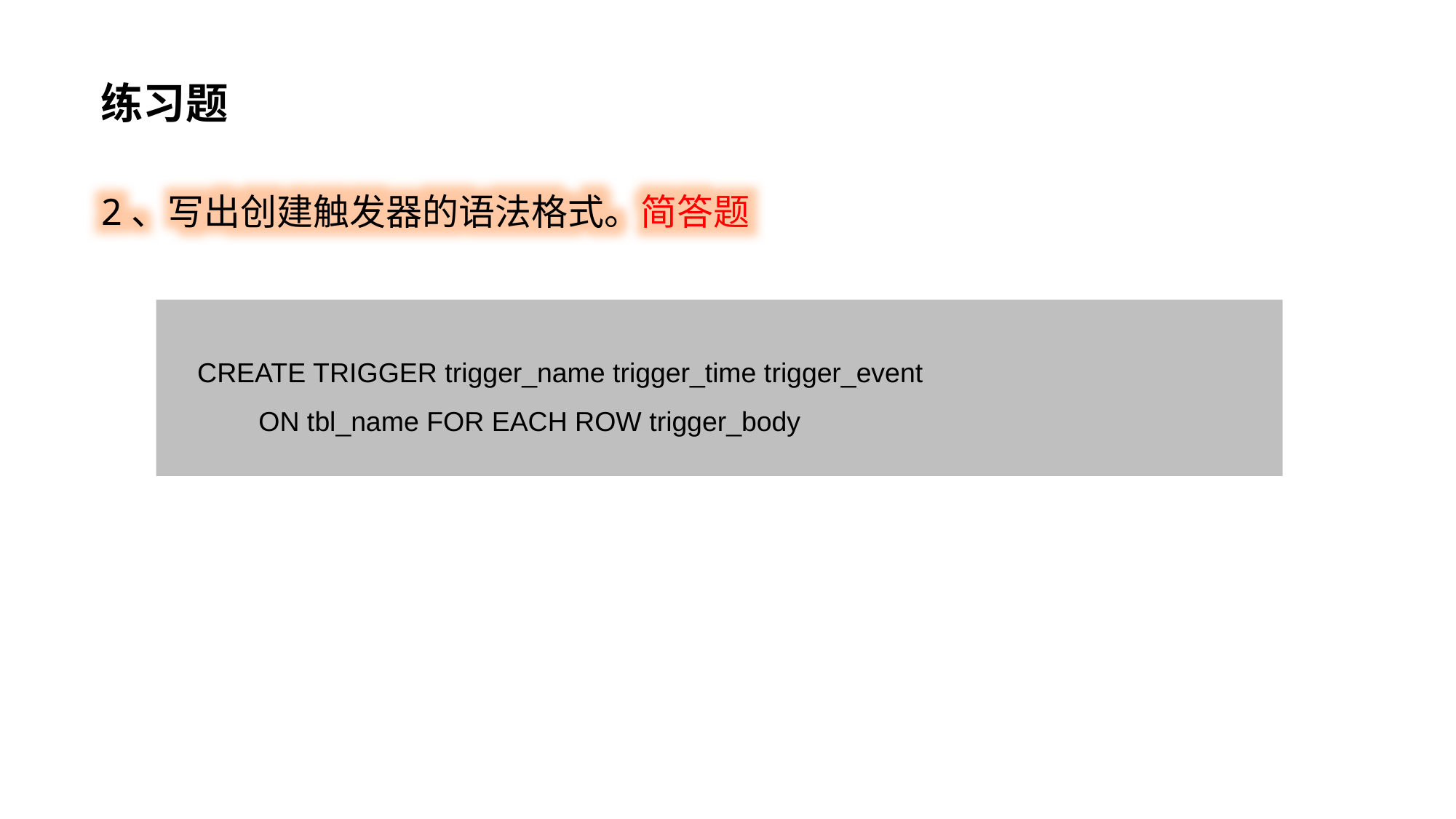

练习题
2、写出创建触发器的语法格式。简答题

    CREATE TRIGGER trigger_name trigger_time trigger_event
            ON tbl_name FOR EACH ROW trigger_body